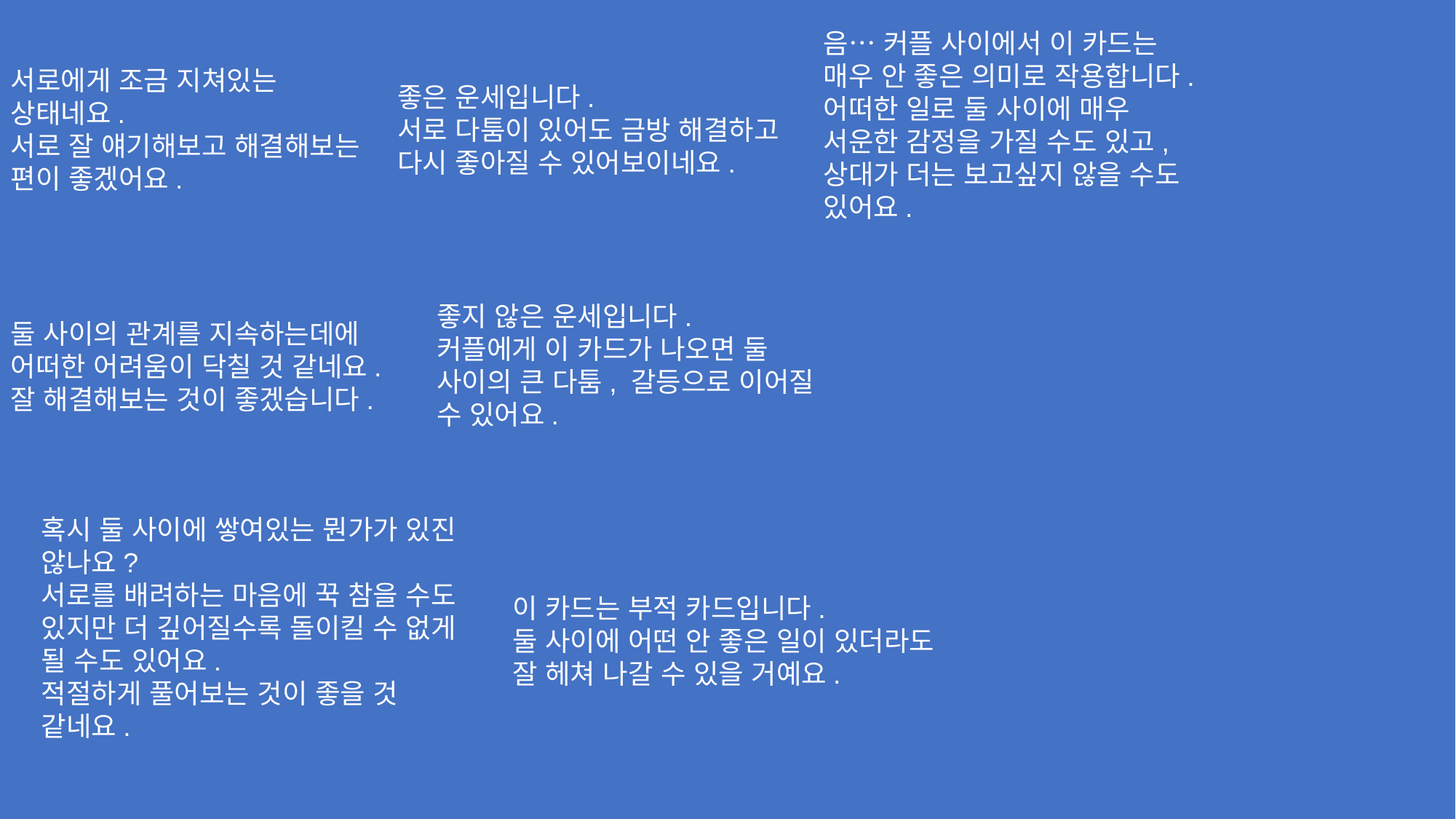

서로에게 조금 지쳐있는 상태네요.
서로 잘 얘기해보고 해결해보는 편이 좋겠어요.
좋은 운세입니다.
서로 다툼이 있어도 금방 해결하고 다시 좋아질 수 있어보이네요.
음… 커플 사이에서 이 카드는 매우 안 좋은 의미로 작용합니다.
어떠한 일로 둘 사이에 매우 서운한 감정을 가질 수도 있고, 상대가 더는 보고싶지 않을 수도 있어요.
좋지 않은 운세입니다.
커플에게 이 카드가 나오면 둘 사이의 큰 다툼, 갈등으로 이어질 수 있어요.
둘 사이의 관계를 지속하는데에 어떠한 어려움이 닥칠 것 같네요.
잘 해결해보는 것이 좋겠습니다.
혹시 둘 사이에 쌓여있는 뭔가가 있진 않나요?
서로를 배려하는 마음에 꾹 참을 수도 있지만 더 깊어질수록 돌이킬 수 없게 될 수도 있어요.
적절하게 풀어보는 것이 좋을 것 같네요.
이 카드는 부적 카드입니다.
둘 사이에 어떤 안 좋은 일이 있더라도 잘 헤쳐 나갈 수 있을 거예요.